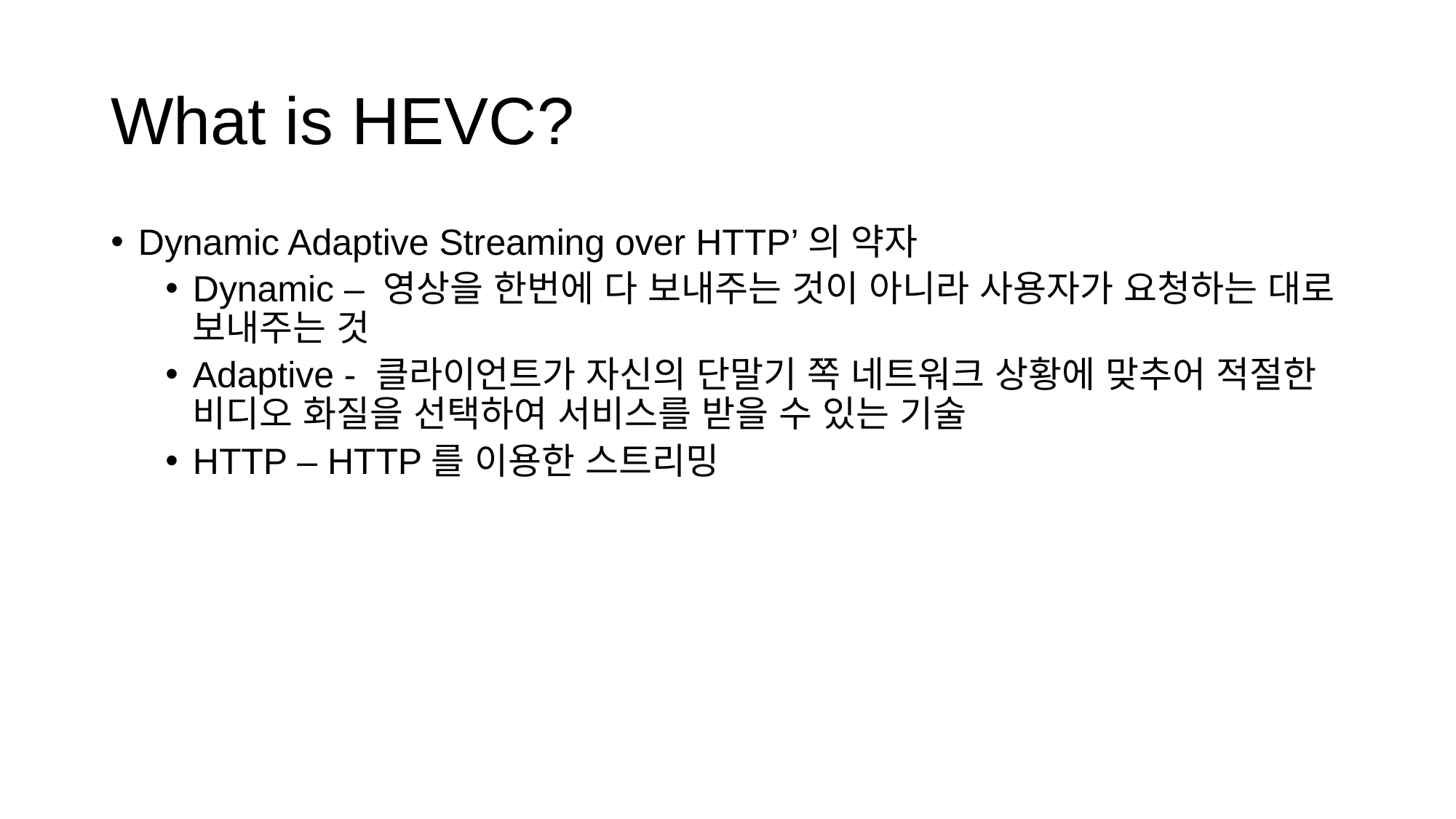

# What is HEVC?
Dynamic Adaptive Streaming over HTTP’의 약자
Dynamic – 영상을 한번에 다 보내주는 것이 아니라 사용자가 요청하는 대로 보내주는 것
Adaptive - 클라이언트가 자신의 단말기 쪽 네트워크 상황에 맞추어 적절한 비디오 화질을 선택하여 서비스를 받을 수 있는 기술
HTTP – HTTP를 이용한 스트리밍